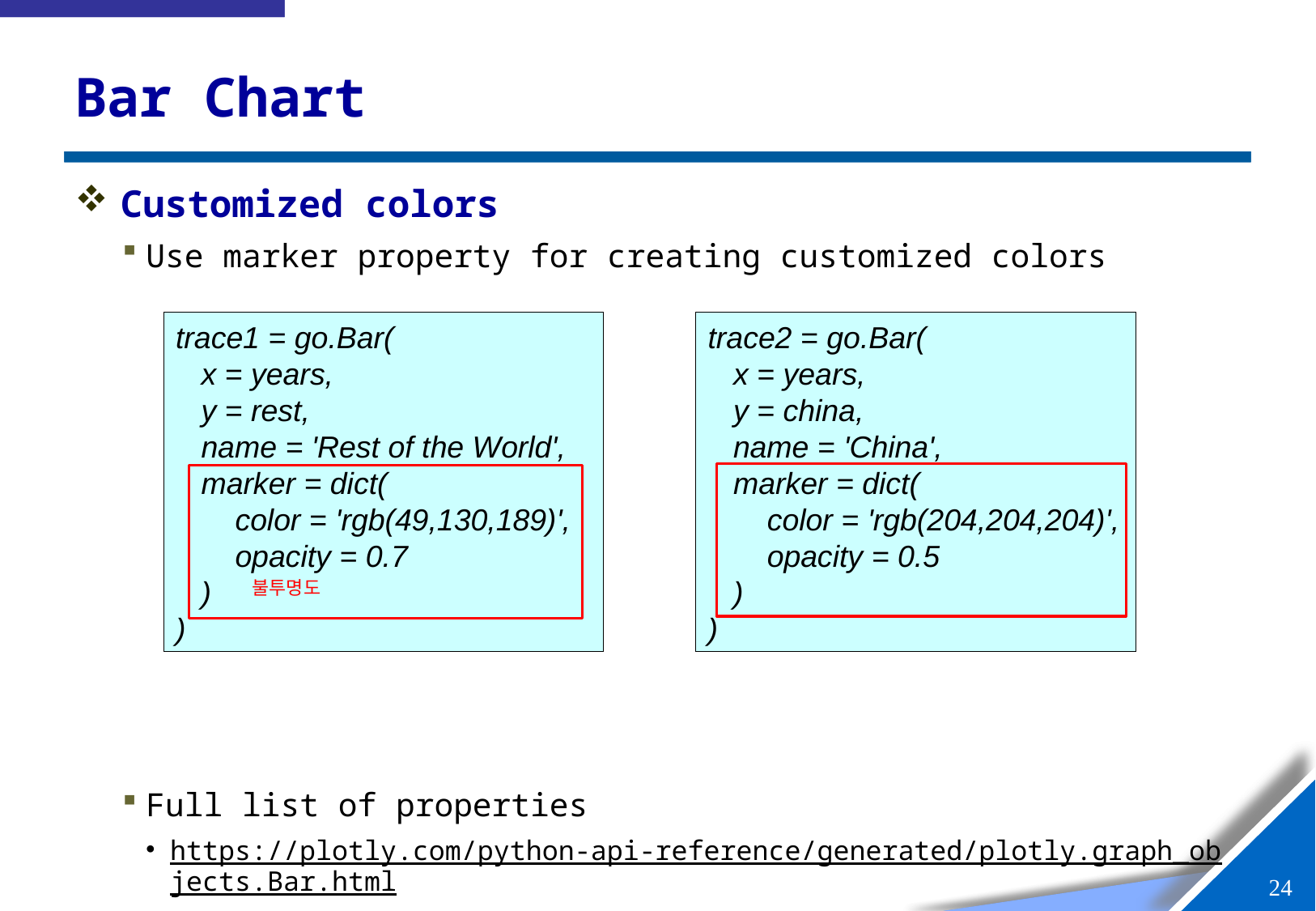

# Bar Chart
Customized colors
Use marker property for creating customized colors

Full list of properties
https://plotly.com/python-api-reference/generated/plotly.graph_objects.Bar.html

trace1 = go.Bar(
   x = years,
   y = rest,
   name = 'Rest of the World',
   marker = dict(
       color = 'rgb(49,130,189)',
       opacity = 0.7
   )
)
trace2 = go.Bar(
   x = years,
   y = china,
   name = 'China',
   marker = dict(
       color = 'rgb(204,204,204)',
       opacity = 0.5
   )
)

불투명도
24